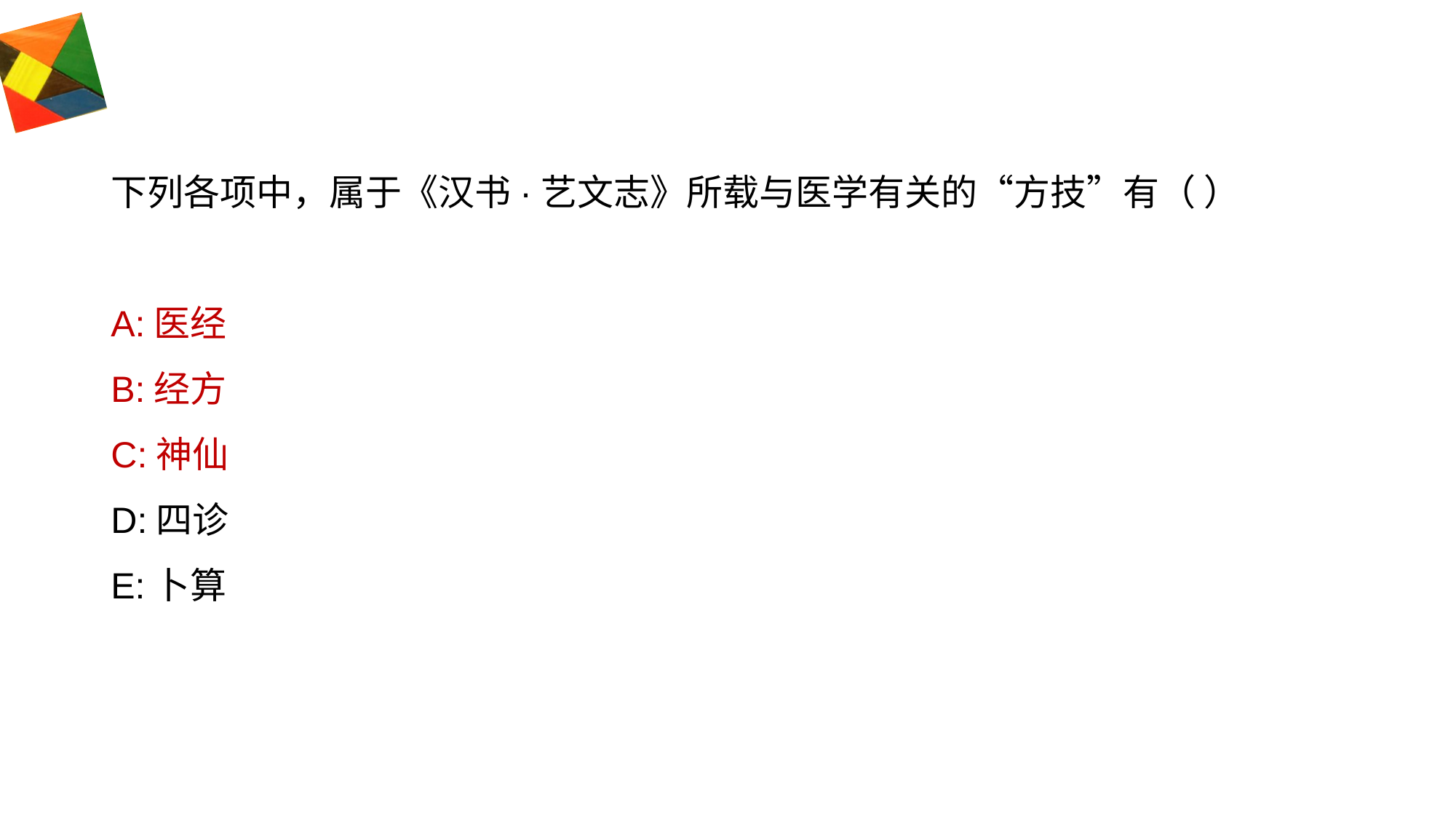

#
下列各项中，属于《汉书·艺文志》所载与医学有关的“方技”有（ ）

A:医经
B:经方
C:神仙
D:四诊
E:卜算

147